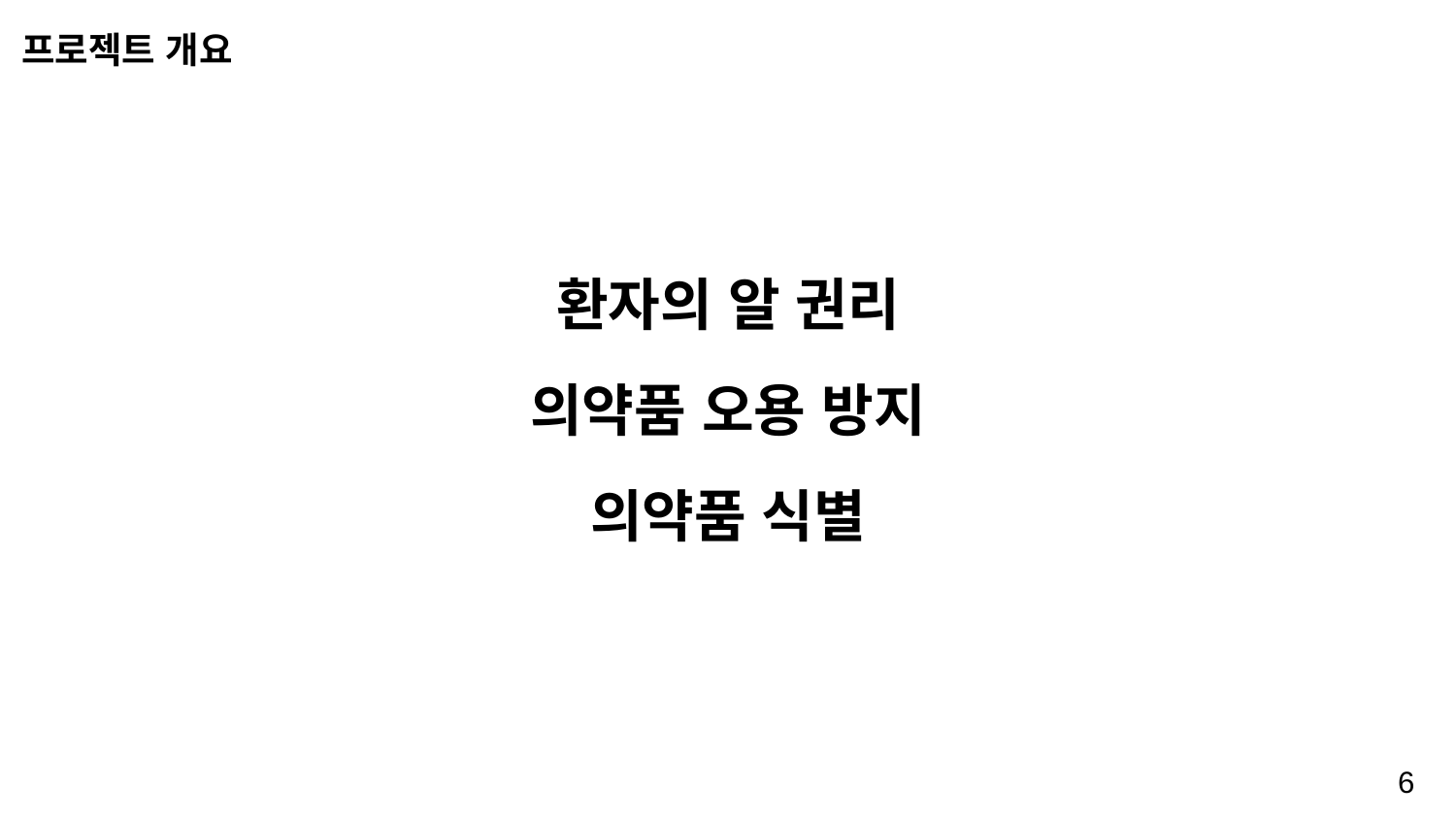

프로젝트 개요
환자의 알 권리
의약품 오용 방지
의약품 식별
6